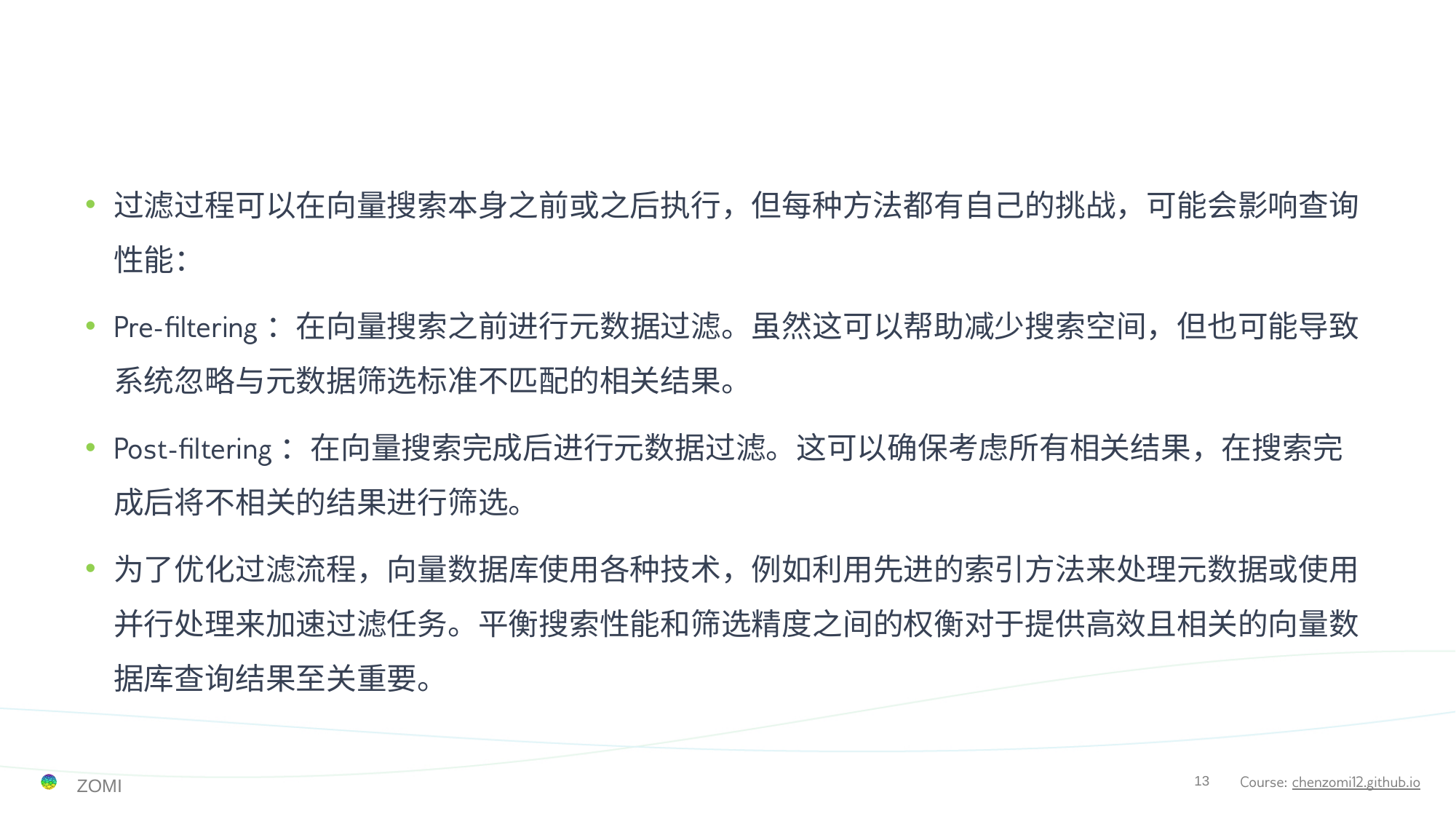

#
过滤过程可以在向量搜索本身之前或之后执行，但每种方法都有自己的挑战，可能会影响查询性能：
Pre-filtering：在向量搜索之前进行元数据过滤。虽然这可以帮助减少搜索空间，但也可能导致系统忽略与元数据筛选标准不匹配的相关结果。
Post-filtering：在向量搜索完成后进行元数据过滤。这可以确保考虑所有相关结果，在搜索完成后将不相关的结果进行筛选。
为了优化过滤流程，向量数据库使用各种技术，例如利用先进的索引方法来处理元数据或使用并行处理来加速过滤任务。平衡搜索性能和筛选精度之间的权衡对于提供高效且相关的向量数据库查询结果至关重要。